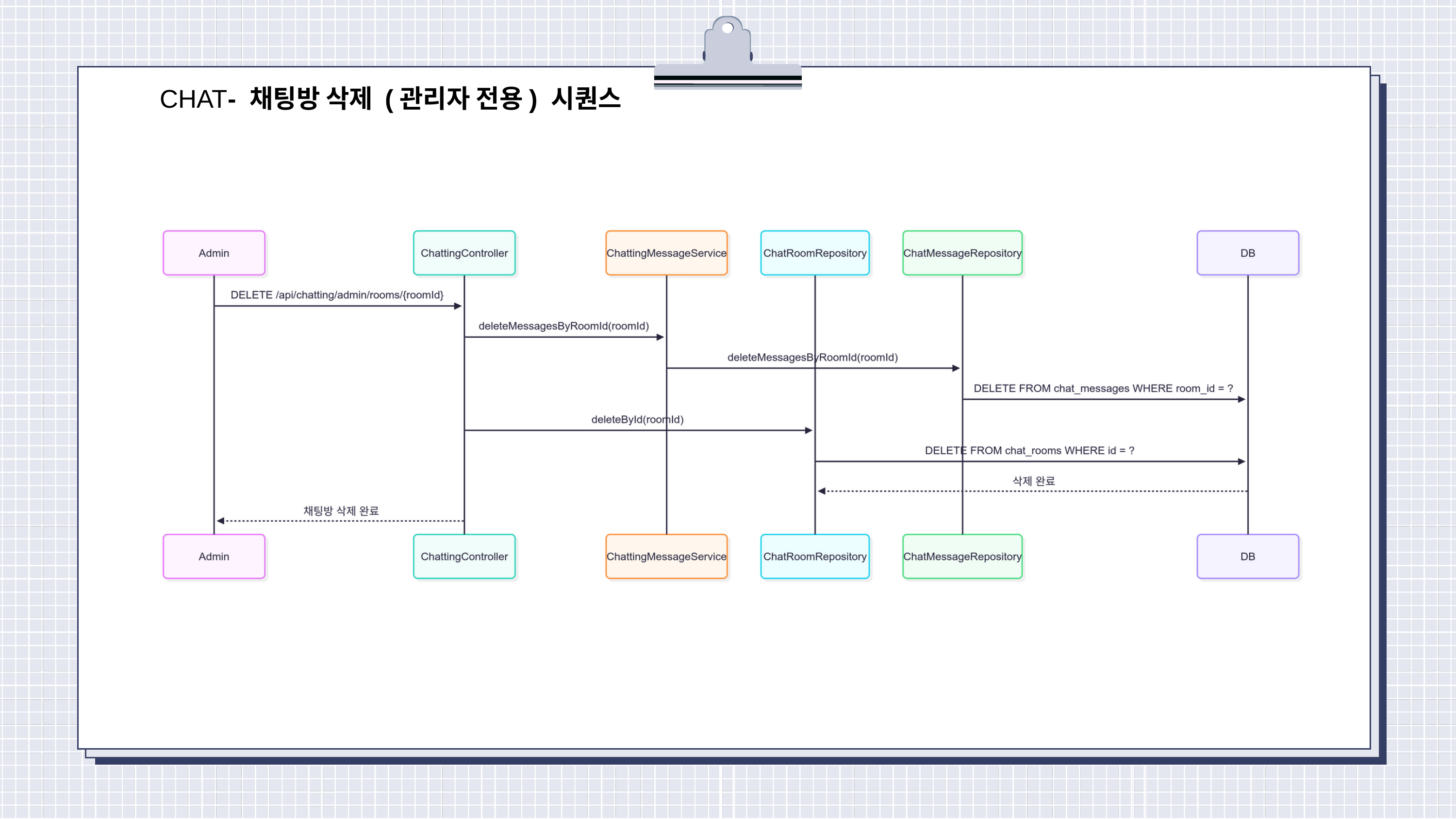

CHAT- 채팅방 삭제 (관리자 전용) 시퀀스

진행 상황 요약